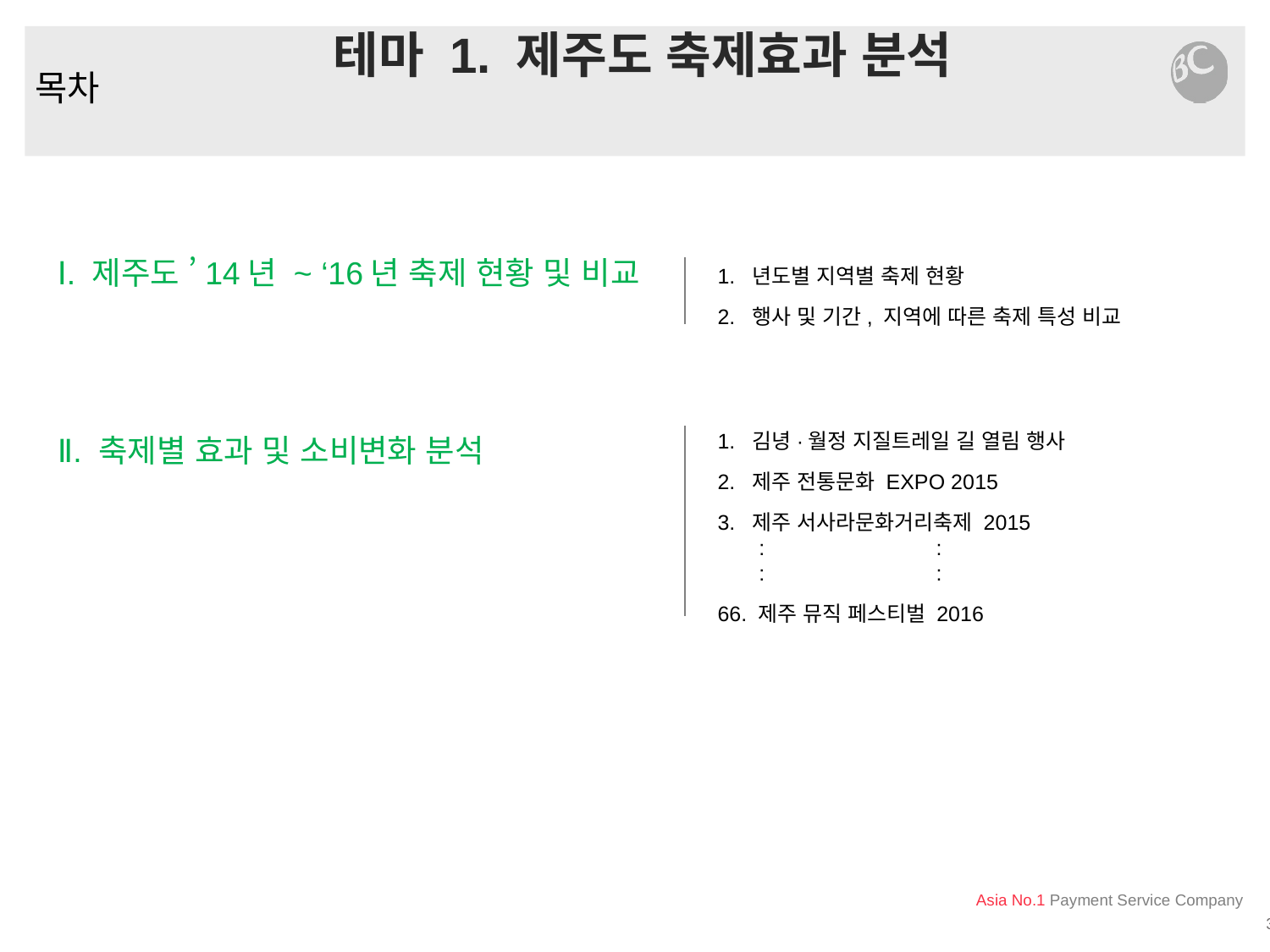

테마 1. 제주도 축제효과 분석
목차
년도별 지역별 축제 현황
행사 및 기간, 지역에 따른 축제 특성 비교
Ⅰ. 제주도 ’14년 ~ ‘16년 축제 현황 및 비교
김녕·월정 지질트레일 길 열림 행사
제주 전통문화 EXPO 2015
제주 서사라문화거리축제 2015
       :                             :
       :                             :
66. 제주 뮤직 페스티벌 2016
Ⅱ. 축제별 효과 및 소비변화 분석